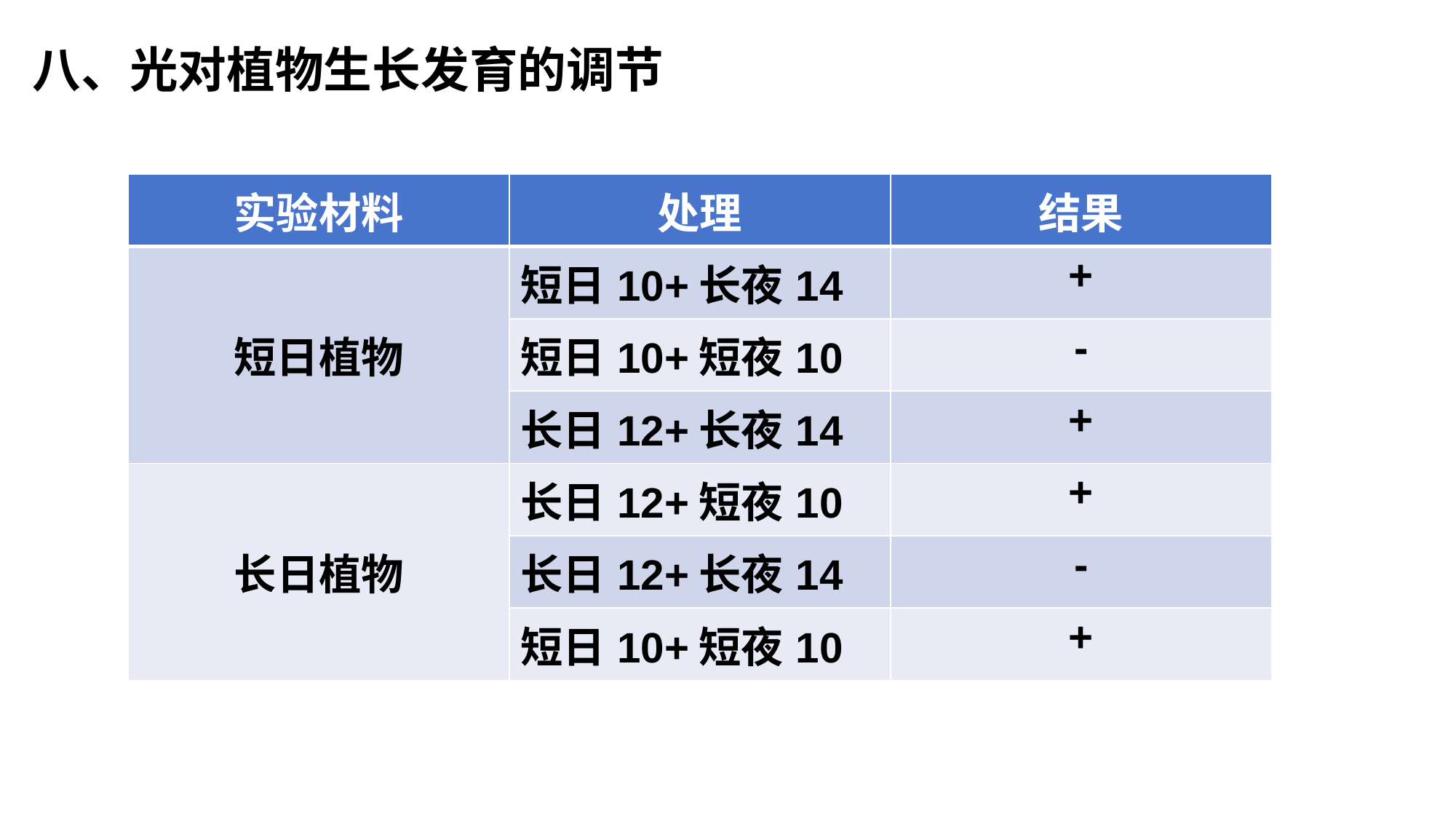

八、光对植物生长发育的调节
#
| 实验材料 | 处理 | 结果 |
| --- | --- | --- |
| 短日植物 | 短日10+长夜14 | + |
|  | 短日10+短夜10 | - |
|  | 长日12+长夜14 | + |
| 长日植物 | 长日12+短夜10 | + |
|  | 长日12+长夜14 | - |
|  | 短日10+短夜10 | + |